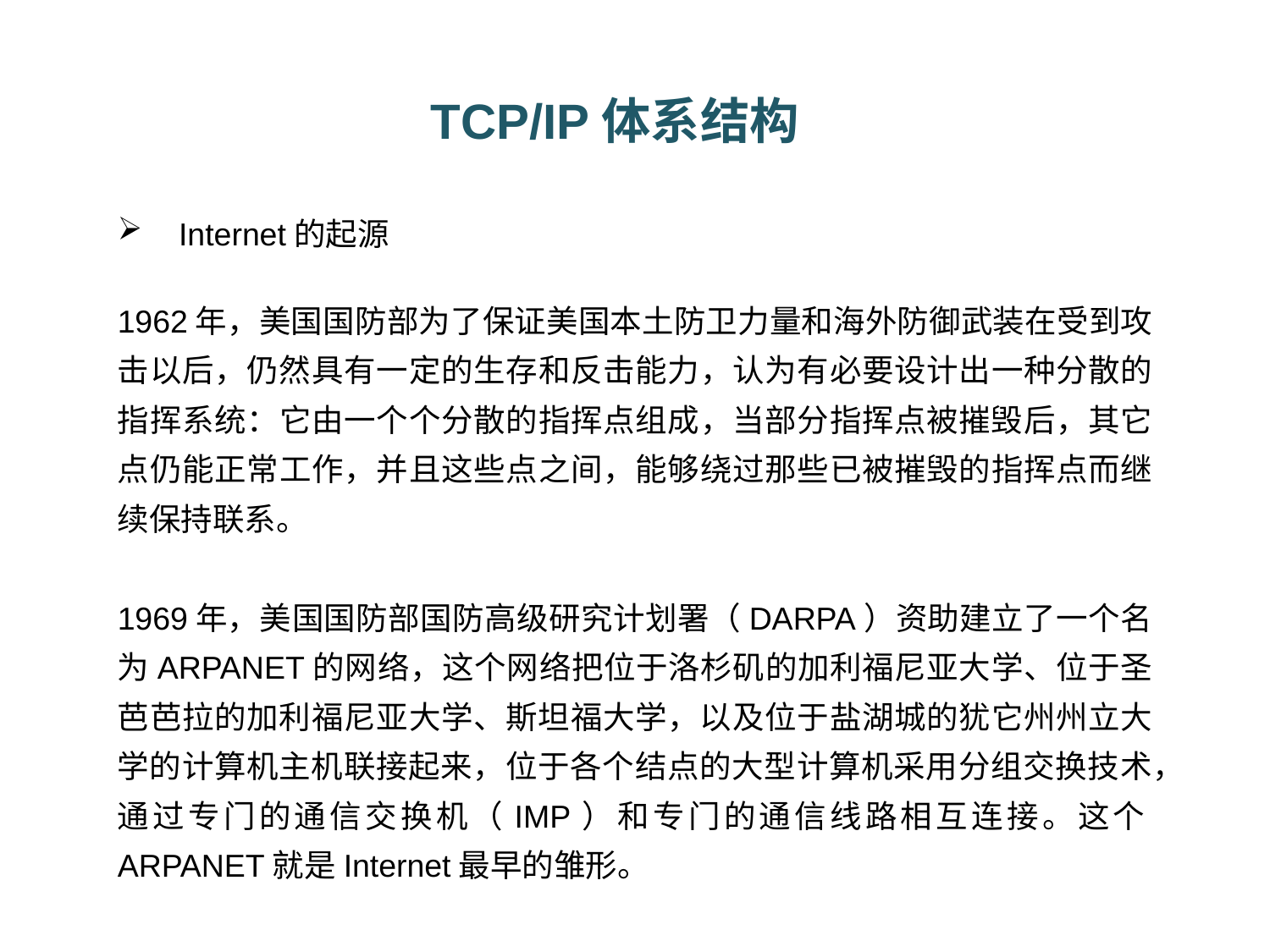

TCP/IP体系结构
Internet的起源

1962年，美国国防部为了保证美国本土防卫力量和海外防御武装在受到攻击以后，仍然具有一定的生存和反击能力，认为有必要设计出一种分散的指挥系统：它由一个个分散的指挥点组成，当部分指挥点被摧毁后，其它点仍能正常工作，并且这些点之间，能够绕过那些已被摧毁的指挥点而继续保持联系。

1969年，美国国防部国防高级研究计划署（DARPA）资助建立了一个名为ARPANET的网络，这个网络把位于洛杉矶的加利福尼亚大学、位于圣芭芭拉的加利福尼亚大学、斯坦福大学，以及位于盐湖城的犹它州州立大学的计算机主机联接起来，位于各个结点的大型计算机采用分组交换技术，通过专门的通信交换机（IMP）和专门的通信线路相互连接。这个ARPANET就是Internet最早的雏形。